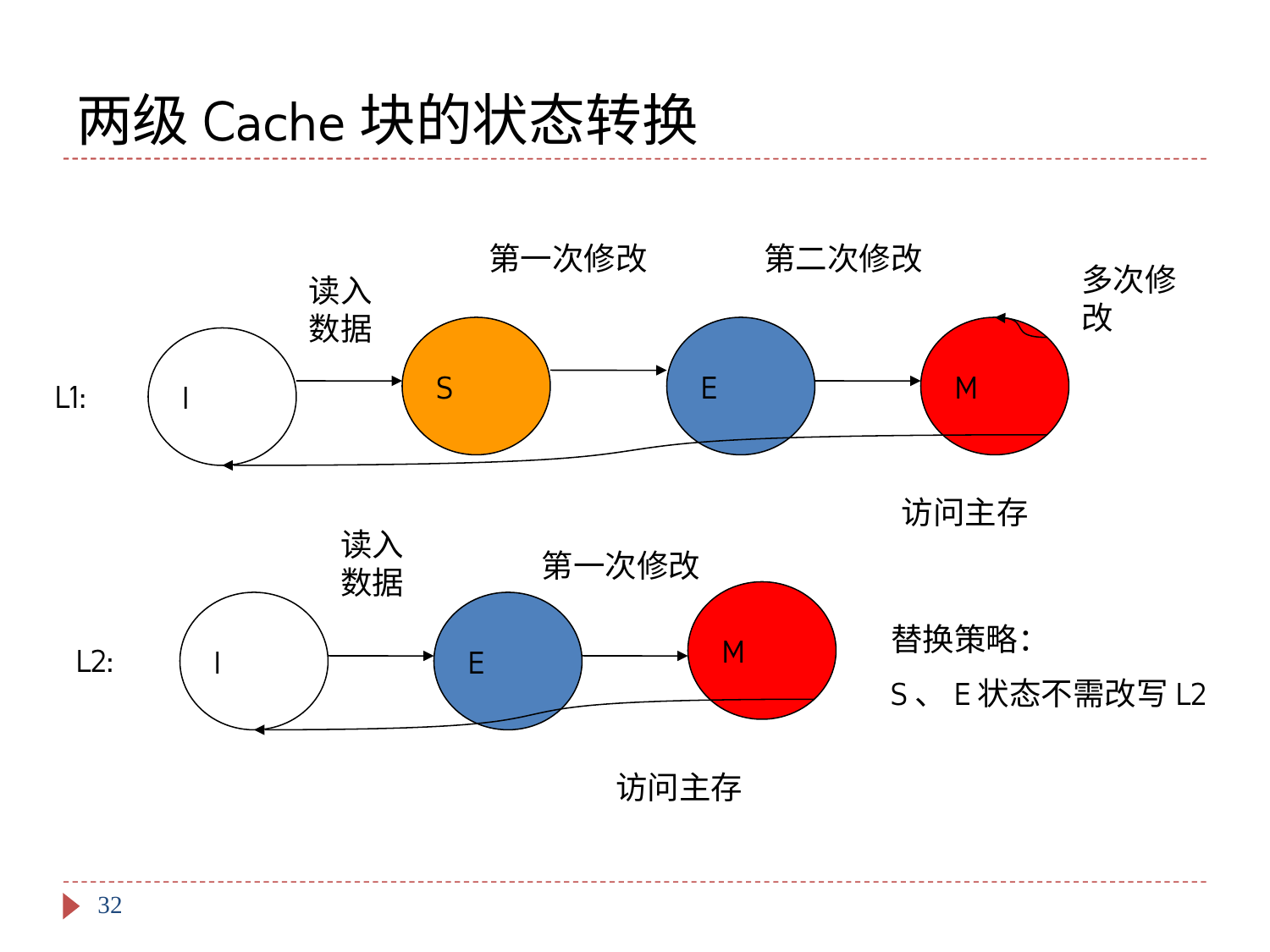

# 两级Cache块的状态转换
第一次修改
第二次修改
多次修改
读入数据
S
E
M
I
L1:

访问主存
读入数据
第一次修改
M
I
E
替换策略：
S、E状态不需改写L2
L2:

访问主存
32